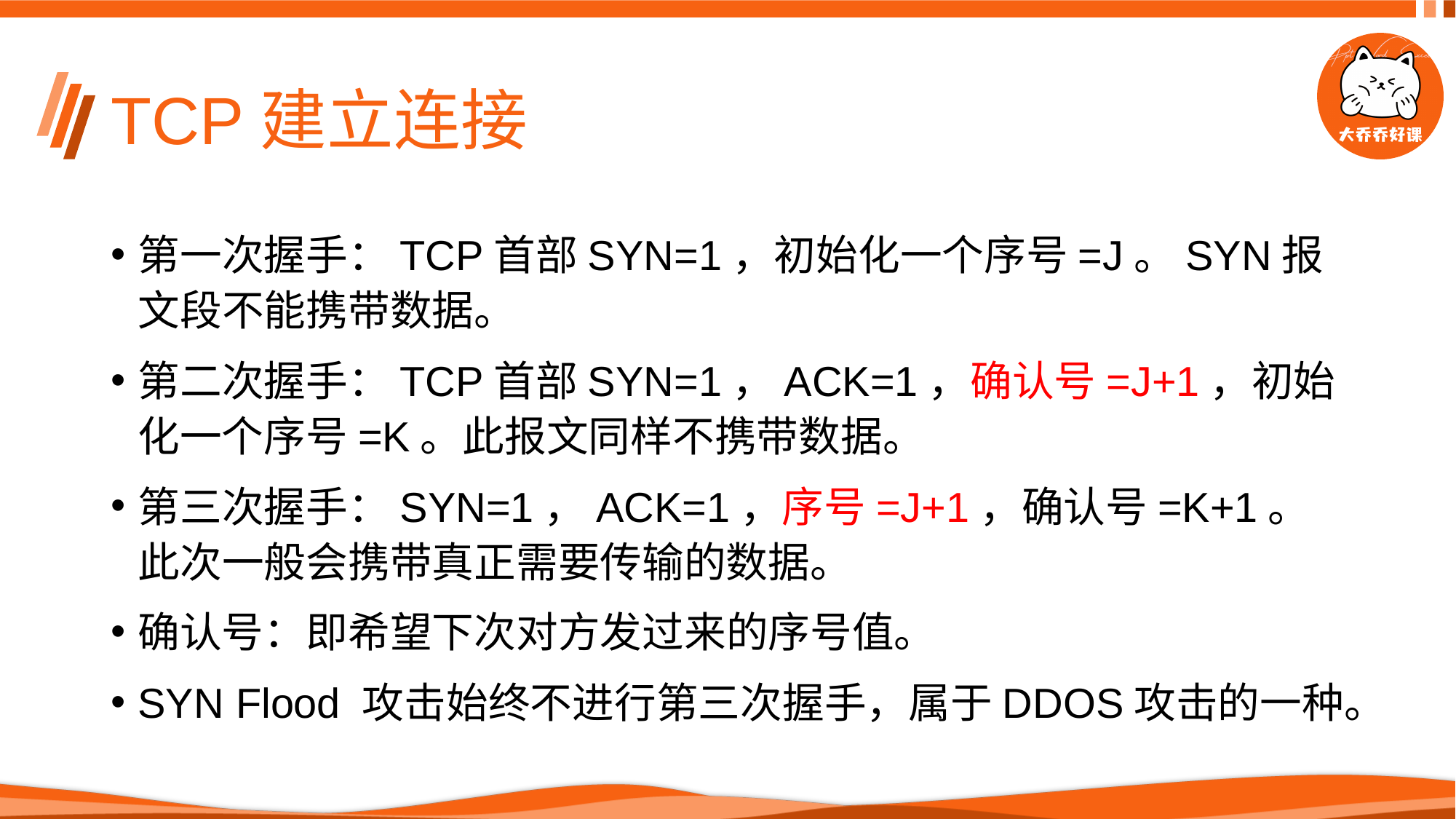

# TCP建立连接
第一次握手：TCP首部SYN=1，初始化一个序号=J。SYN报文段不能携带数据。
第二次握手：TCP首部SYN=1，ACK=1，确认号=J+1，初始化一个序号=K。此报文同样不携带数据。
第三次握手：SYN=1，ACK=1，序号=J+1，确认号=K+1。此次一般会携带真正需要传输的数据。
确认号：即希望下次对方发过来的序号值。
SYN Flood 攻击始终不进行第三次握手，属于DDOS攻击的一种。